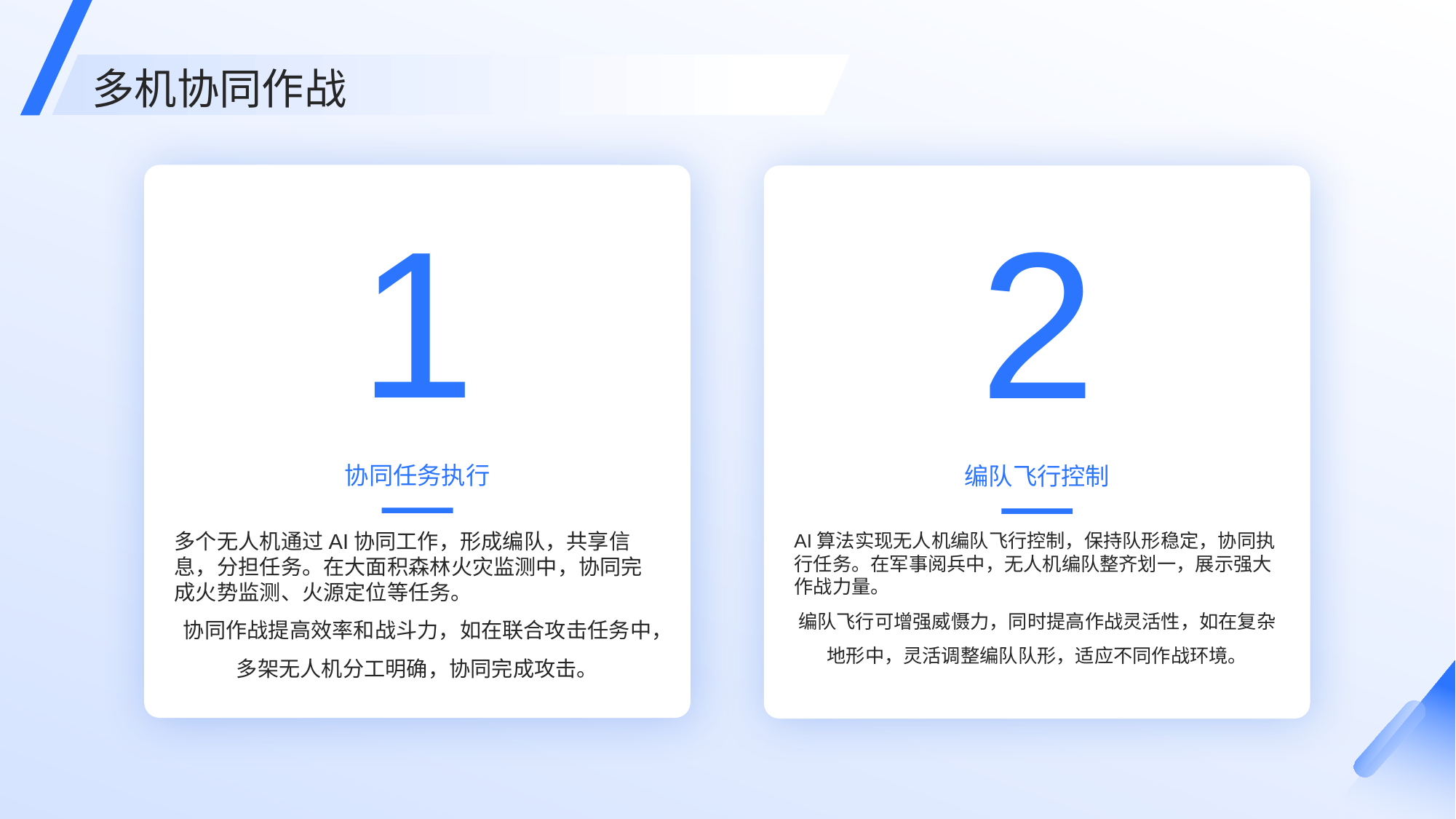

多机协同作战
1
2

协同任务执行
编队飞行控制

多个无人机通过AI协同工作，形成编队，共享信息，分担任务。在大面积森林火灾监测中，协同完成火势监测、火源定位等任务。
协同作战提高效率和战斗力，如在联合攻击任务中，多架无人机分工明确，协同完成攻击。
AI算法实现无人机编队飞行控制，保持队形稳定，协同执行任务。在军事阅兵中，无人机编队整齐划一，展示强大作战力量。
编队飞行可增强威慑力，同时提高作战灵活性，如在复杂地形中，灵活调整编队队形，适应不同作战环境。